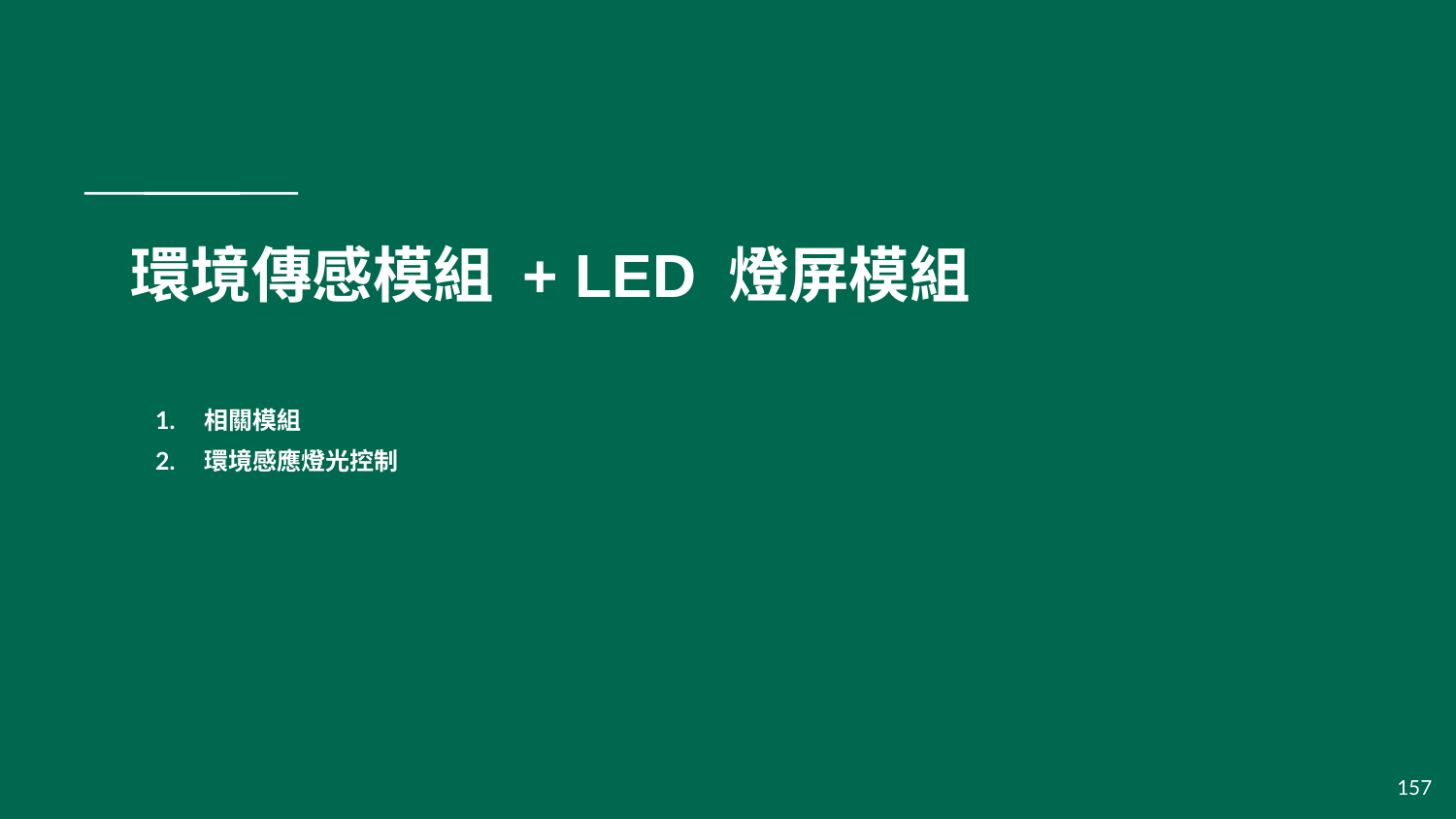

# 環境傳感模組 + LED 燈屏模組
相關模組
環境感應燈光控制
157